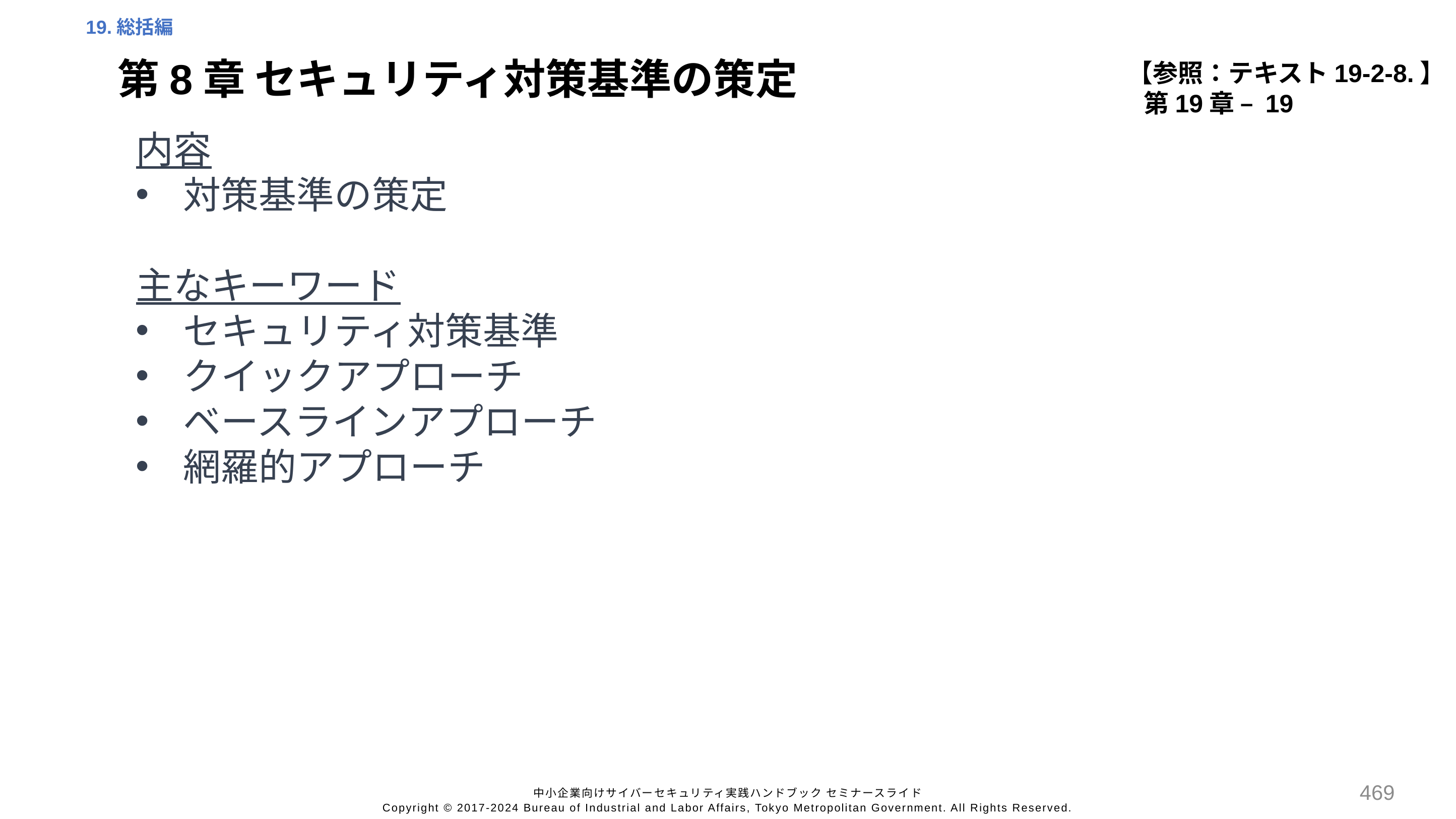

19.総括編
【参照：テキスト19-2-8.】
第19章 – 19
第8章 セキュリティ対策基準の策定
内容
対策基準の策定

主なキーワード
セキュリティ対策基準
クイックアプローチ
ベースラインアプローチ
網羅的アプローチ

469